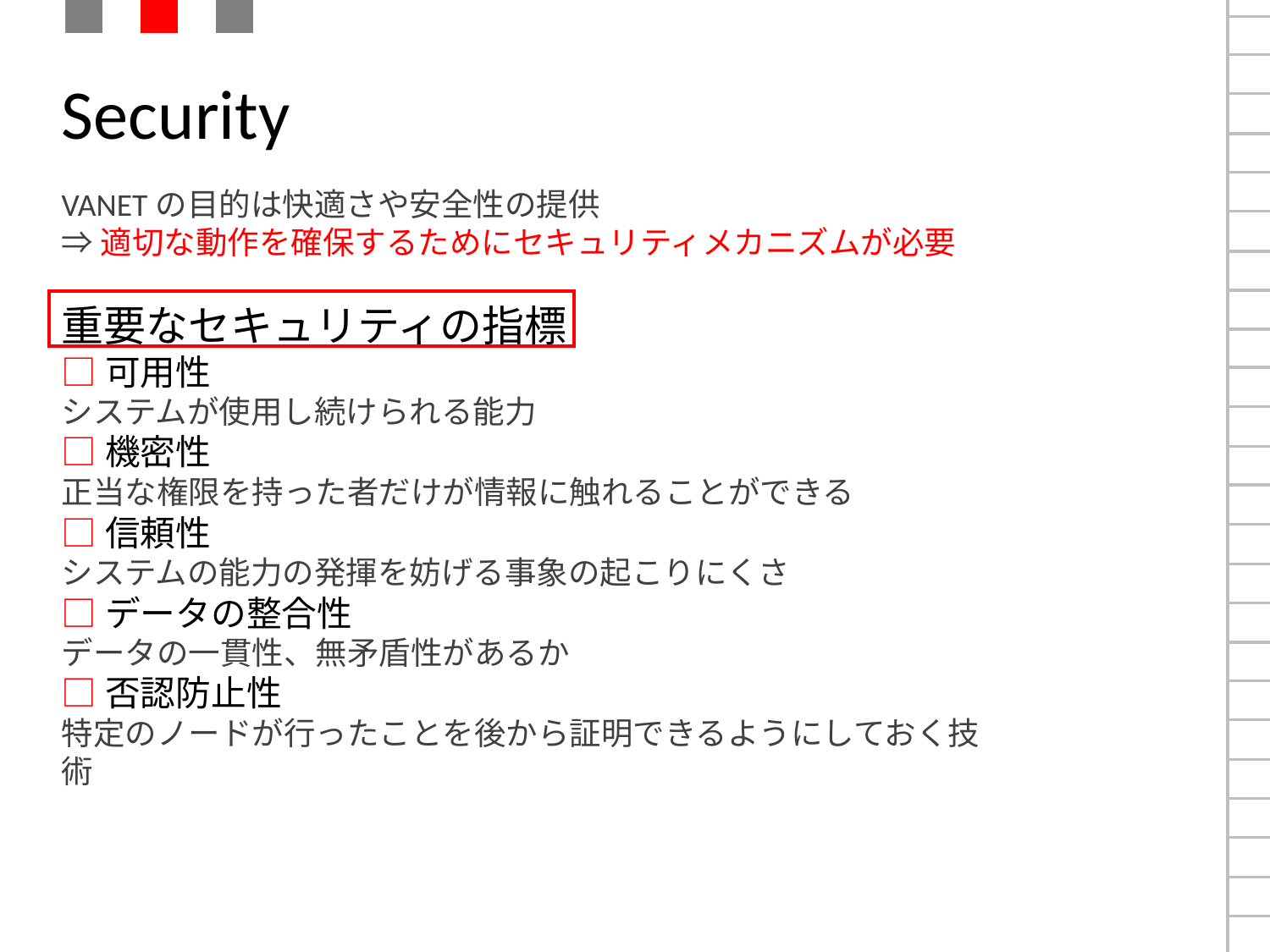

# Security
VANETの目的は快適さや安全性の提供
⇒適切な動作を確保するためにセキュリティメカニズムが必要

重要なセキュリティの指標
□可用性
システムが使用し続けられる能力
□機密性
正当な権限を持った者だけが情報に触れることができる
□信頼性
システムの能力の発揮を妨げる事象の起こりにくさ
□データの整合性
データの一貫性、無矛盾性があるか
□否認防止性
特定のノードが行ったことを後から証明できるようにしておく技術